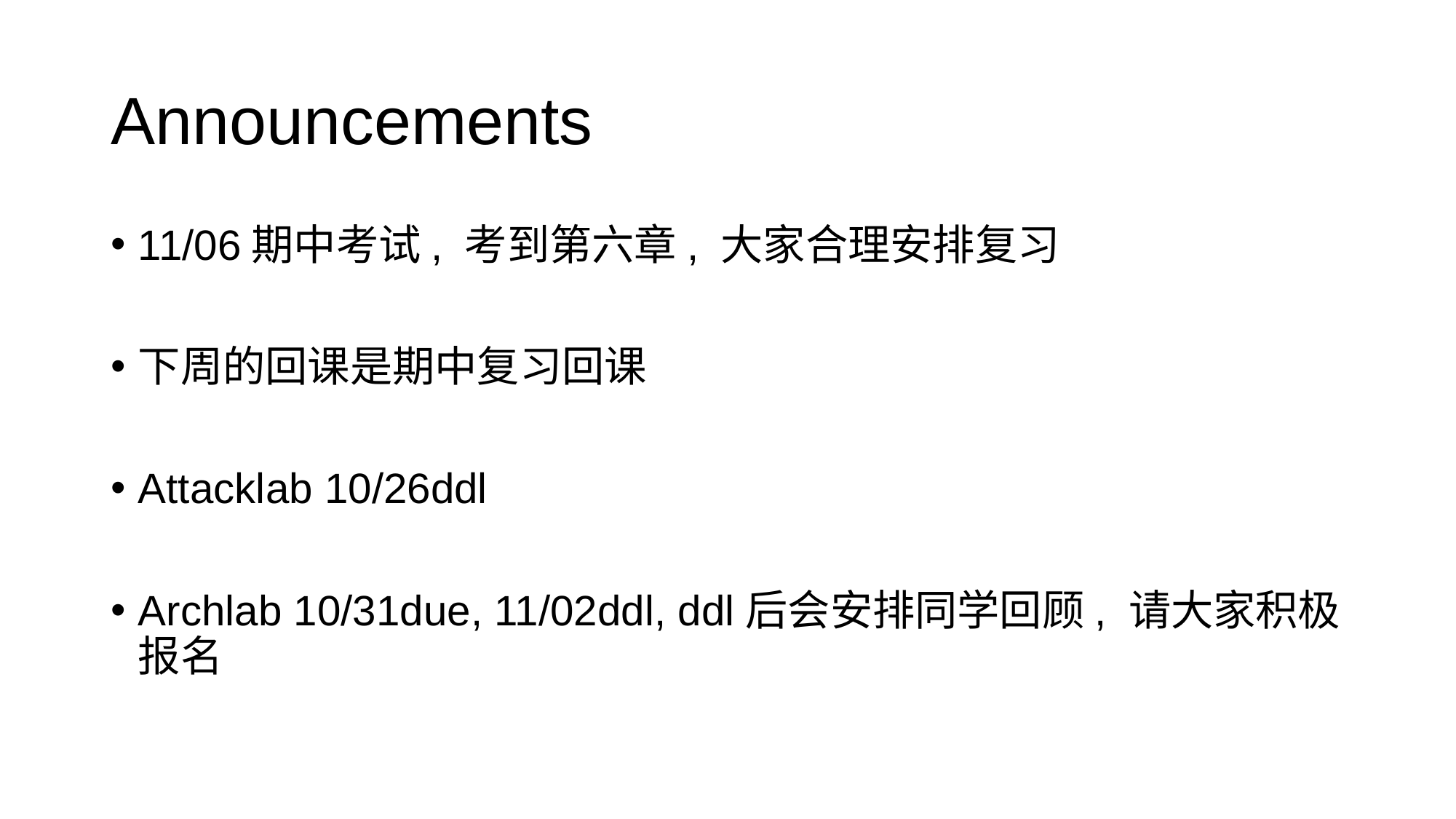

# Announcements
11/06期中考试, 考到第六章, 大家合理安排复习

下周的回课是期中复习回课

Attacklab 10/26ddl

Archlab 10/31due, 11/02ddl, ddl后会安排同学回顾, 请大家积极报名